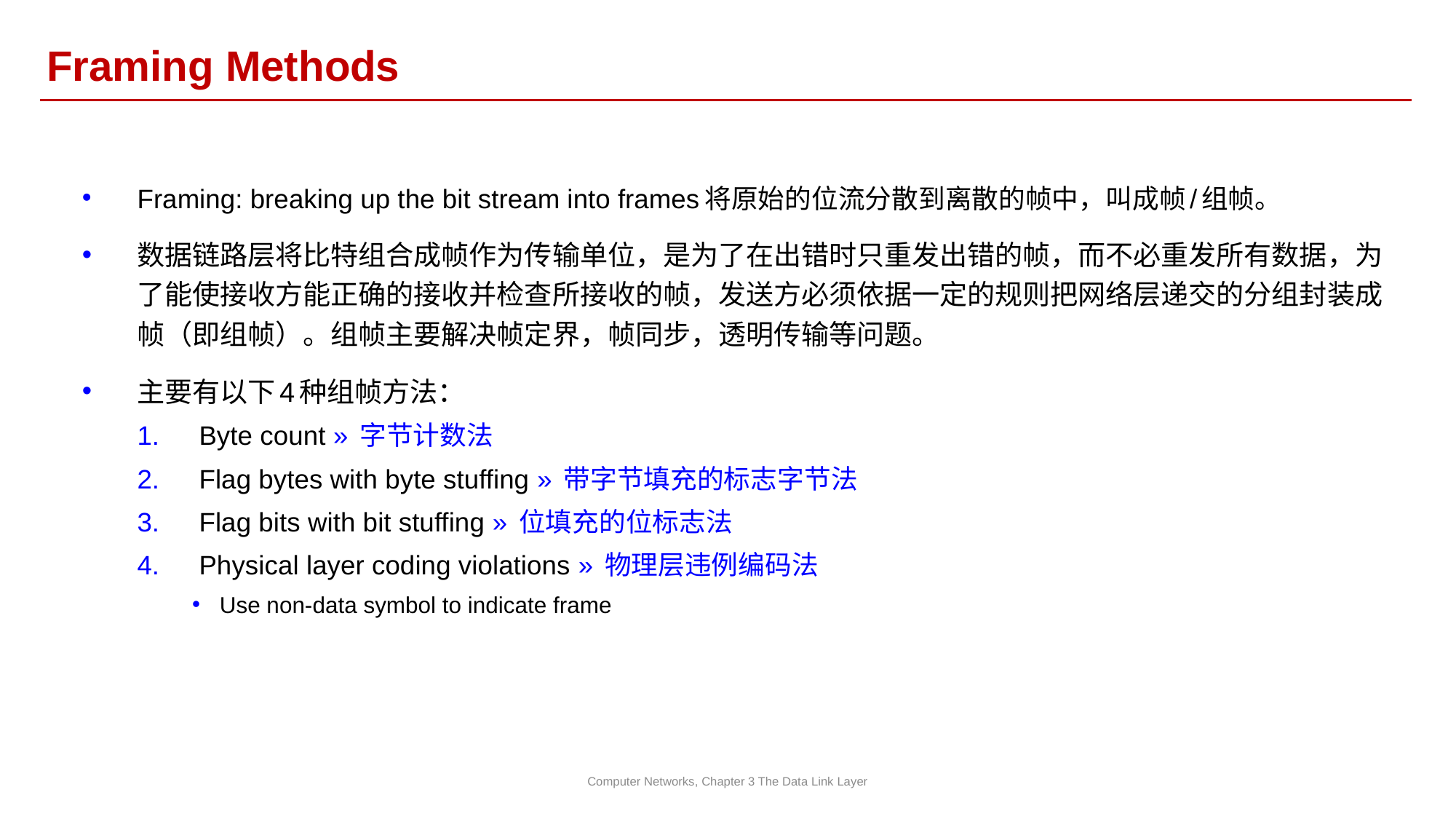

Framing Methods
Framing: breaking up the bit stream into frames将原始的位流分散到离散的帧中，叫成帧/组帧。
数据链路层将比特组合成帧作为传输单位，是为了在出错时只重发出错的帧，而不必重发所有数据，为了能使接收方能正确的接收并检查所接收的帧，发送方必须依据一定的规则把网络层递交的分组封装成帧（即组帧）。组帧主要解决帧定界，帧同步，透明传输等问题。
主要有以下4种组帧方法：
Byte count » 字节计数法
Flag bytes with byte stuffing » 带字节填充的标志字节法
Flag bits with bit stuffing » 位填充的位标志法
Physical layer coding violations » 物理层违例编码法
Use non-data symbol to indicate frame
Computer Networks, Chapter 3 The Data Link Layer